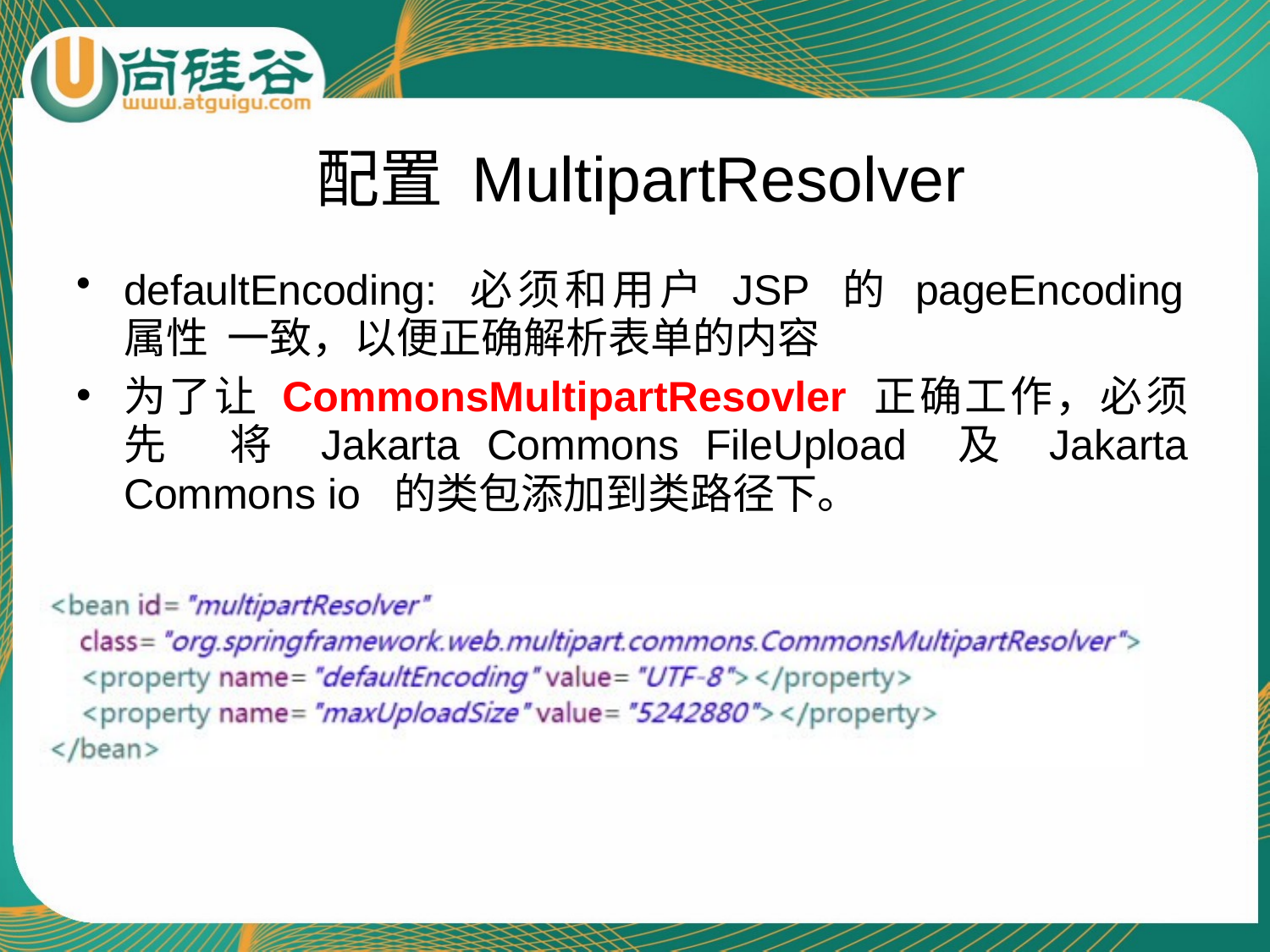

# 配置 MultipartResolver
defaultEncoding: 必须和用户 JSP 的 pageEncoding 属性  一致，以便正确解析表单的内容
为了让 CommonsMultipartResovler 正确工作，必须先  将 Jakarta Commons FileUpload 及 Jakarta Commons io  的类包添加到类路径下。